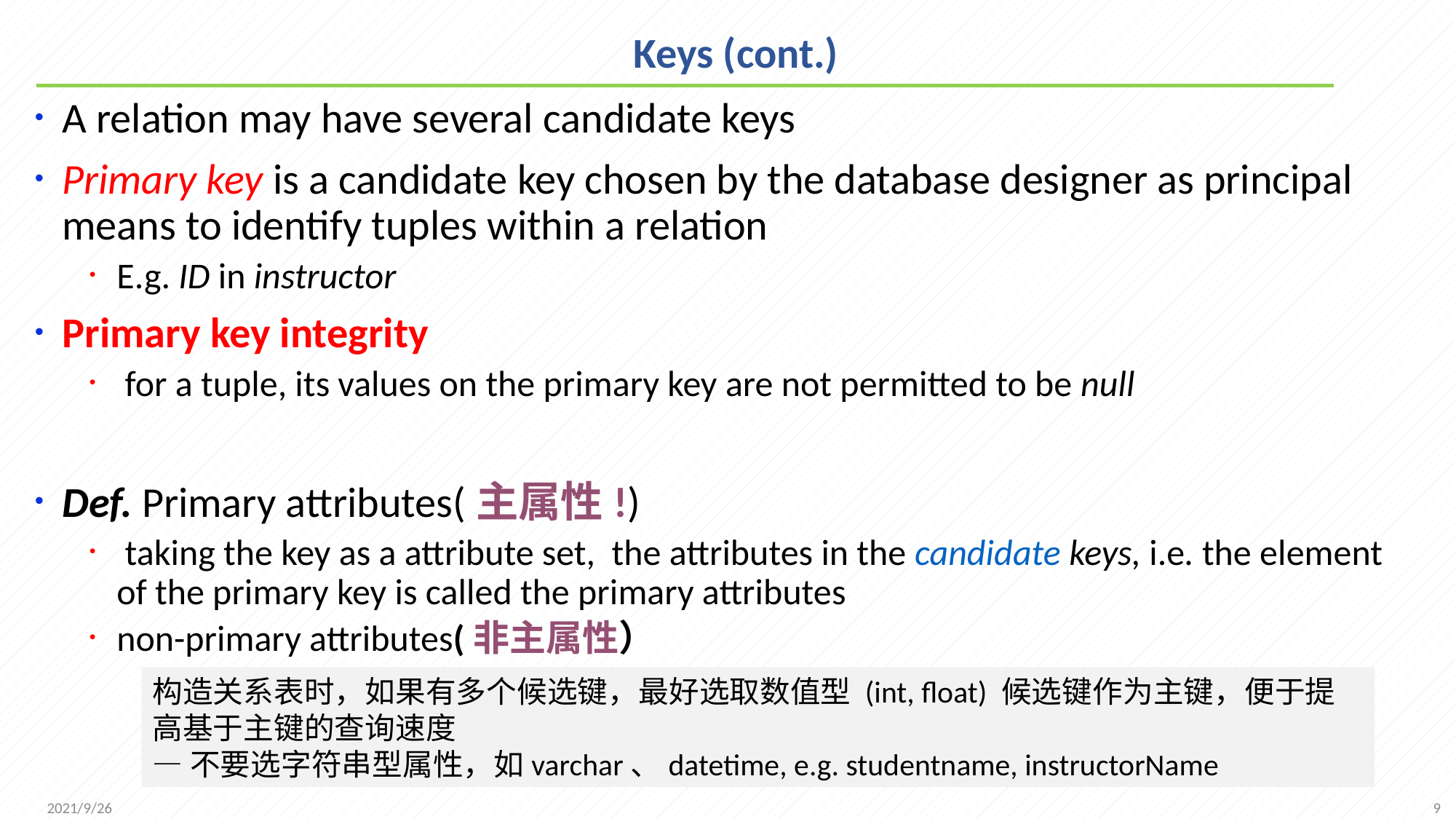

Keys (cont.)
A relation may have several candidate keys
Primary key is a candidate key chosen by the database designer as principal means to identify tuples within a relation
E.g. ID in instructor
Primary key integrity
 for a tuple, its values on the primary key are not permitted to be null

Def. Primary attributes(主属性!)
 taking the key as a attribute set,  the attributes in the candidate keys, i.e. the element of the primary key is called the primary attributes
non-primary attributes(非主属性）

构造关系表时，如果有多个候选键，最好选取数值型 (int, float) 候选键作为主键，便于提高基于主键的查询速度
—不要选字符串型属性，如varchar、datetime, e.g. studentname, instructorName
9
2021/9/26